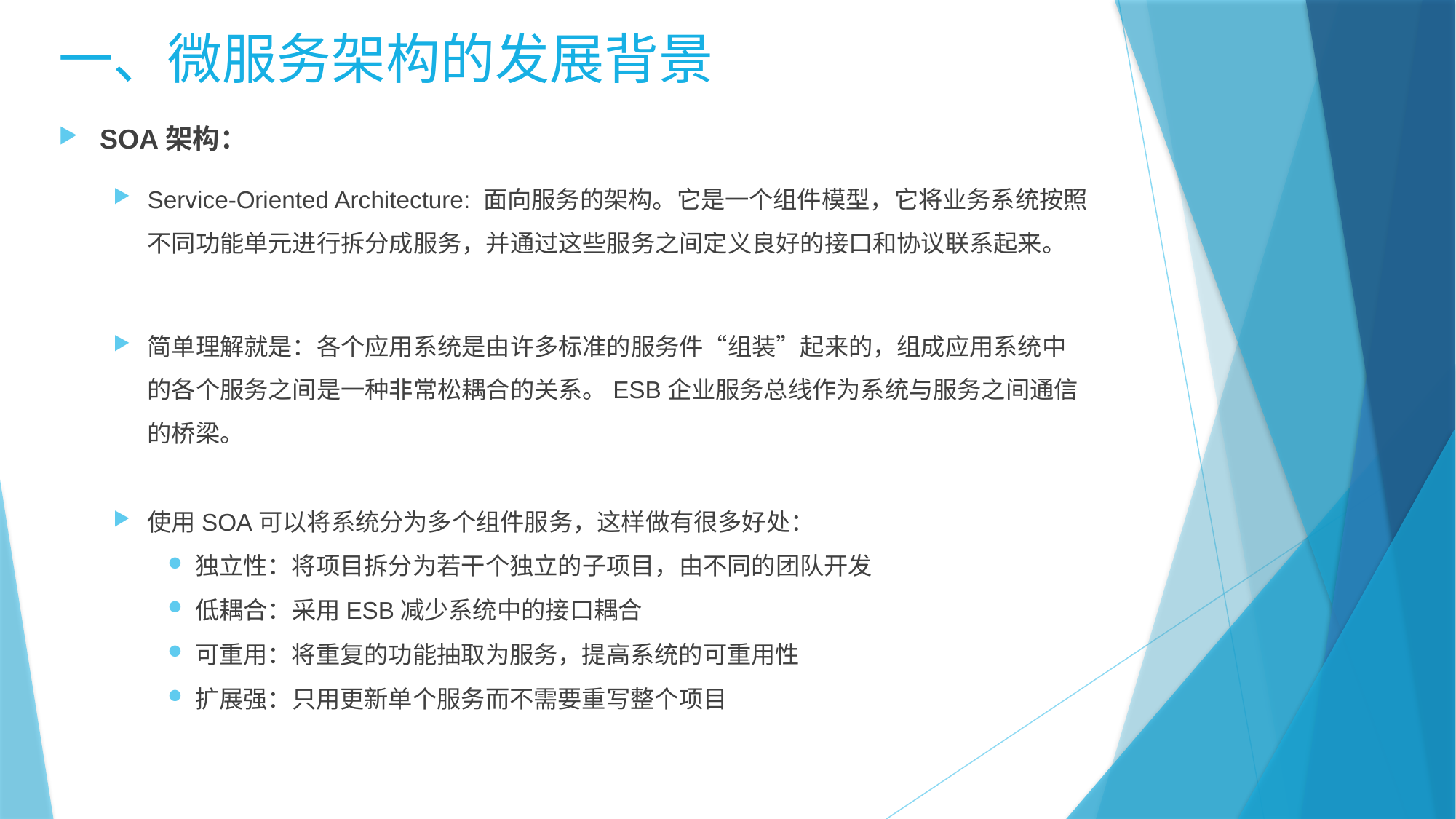

一、微服务架构的发展背景
SOA架构：
Service-Oriented Architecture: 面向服务的架构。它是一个组件模型，它将业务系统按照不同功能单元进行拆分成服务，并通过这些服务之间定义良好的接口和协议联系起来。

简单理解就是：各个应用系统是由许多标准的服务件“组装”起来的，组成应用系统中的各个服务之间是一种非常松耦合的关系。ESB企业服务总线作为系统与服务之间通信的桥梁。

使用SOA可以将系统分为多个组件服务，这样做有很多好处：
独立性：将项目拆分为若干个独立的子项目，由不同的团队开发
低耦合：采用ESB减少系统中的接口耦合
可重用：将重复的功能抽取为服务，提高系统的可重用性
扩展强：只用更新单个服务而不需要重写整个项目